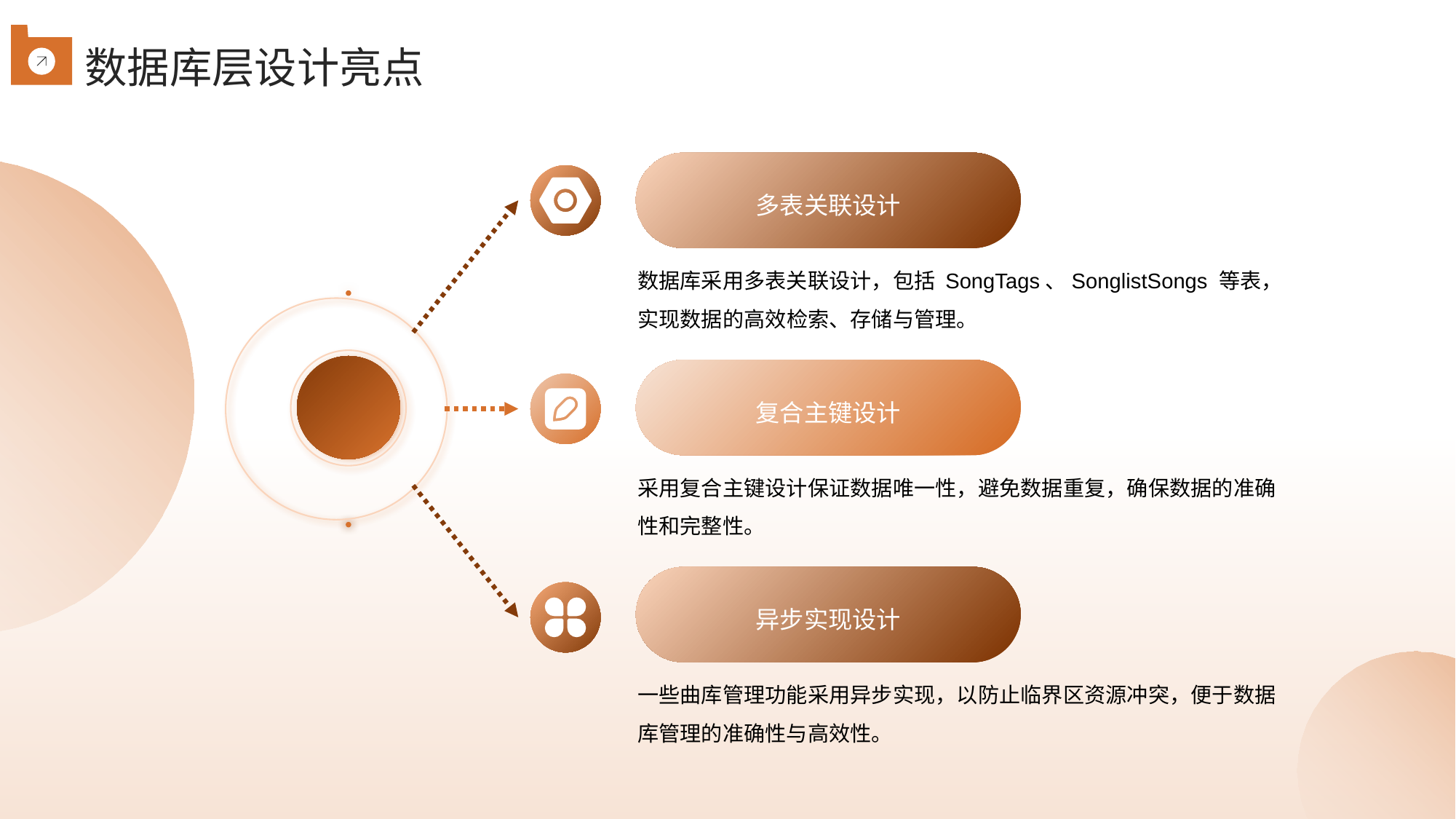

数据库层设计亮点

多表关联设计

数据库采用多表关联设计，包括 SongTags、SonglistSongs 等表，实现数据的高效检索、存储与管理。

复合主键设计

采用复合主键设计保证数据唯一性，避免数据重复，确保数据的准确性和完整性。

异步实现设计

一些曲库管理功能采用异步实现，以防止临界区资源冲突，便于数据库管理的准确性与高效性。